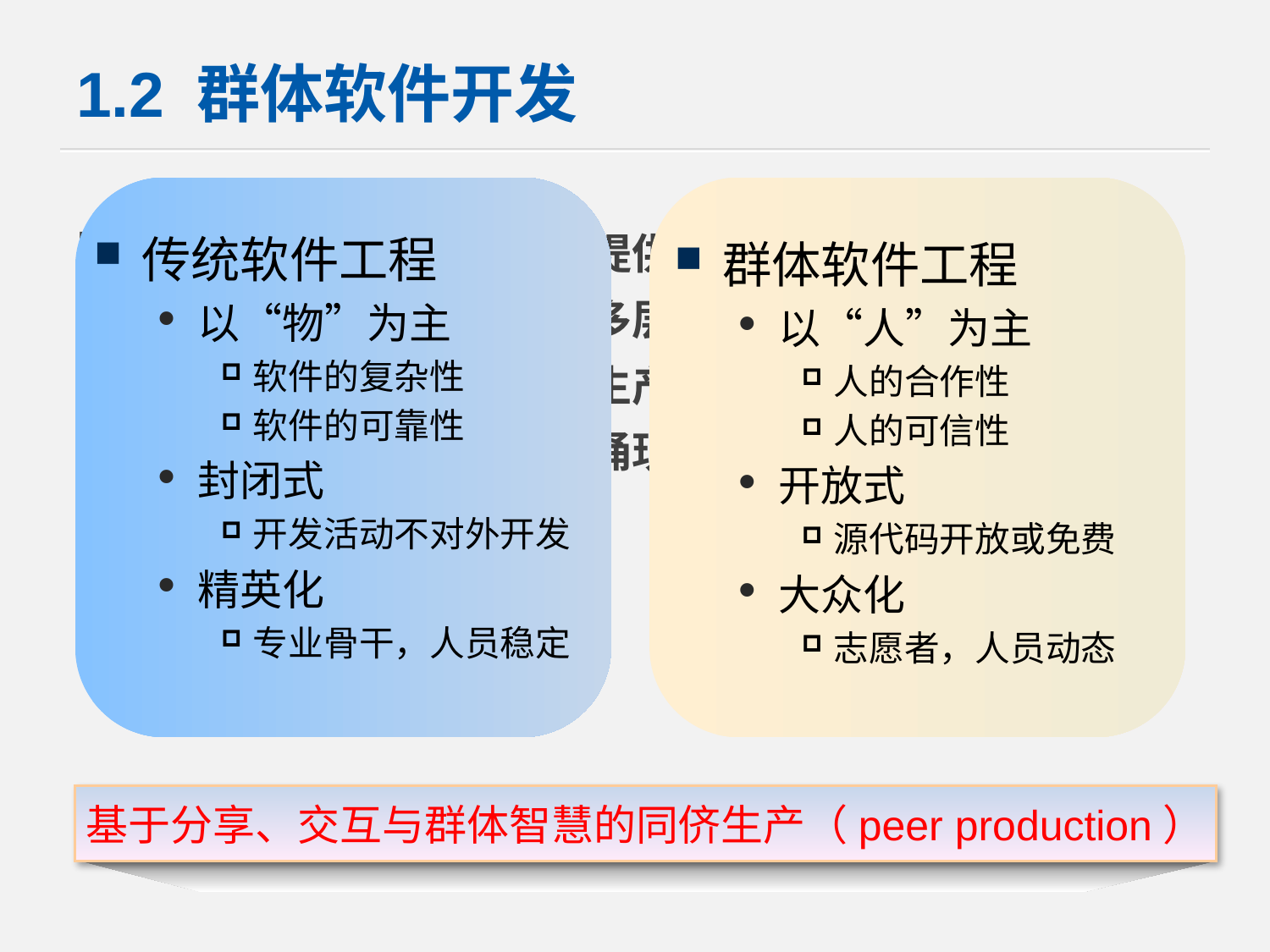

# 1.2 群体软件开发

传统软件工程
以“物”为主
软件的复杂性
软件的可靠性
封闭式
开发活动不对外开发
精英化
专业骨干，人员稳定
群体软件工程
以“人”为主
人的合作性
人的可信性
开放式
源代码开放或免费
大众化
志愿者，人员动态
开源社区为群体软件开发提供了一种自治合作的软件生态环境，形成一种多渠道、多层次、多元化的软件涉众群体
体现出来的是一种知识型生产，从分化与整合、合作与竞争共同的大众交互行为中涌现群体智慧

基于分享、交互与群体智慧的同侪生产（peer production）